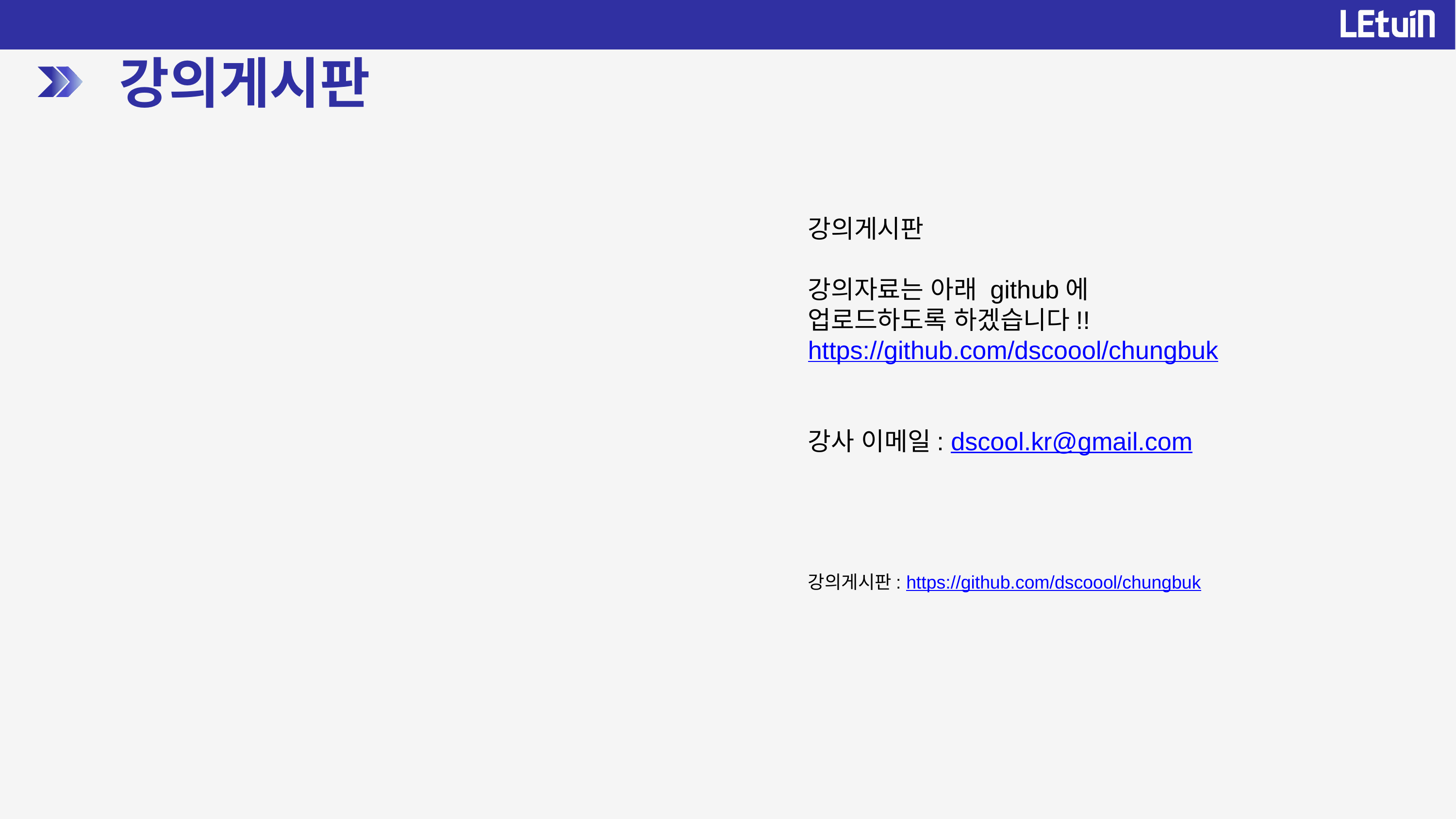

강의게시판

강의게시판

강의자료는 아래 github에
업로드하도록 하겠습니다!!
https://github.com/dscoool/chungbuk

강사 이메일: dscool.kr@gmail.com

강의게시판: https://github.com/dscoool/chungbuk